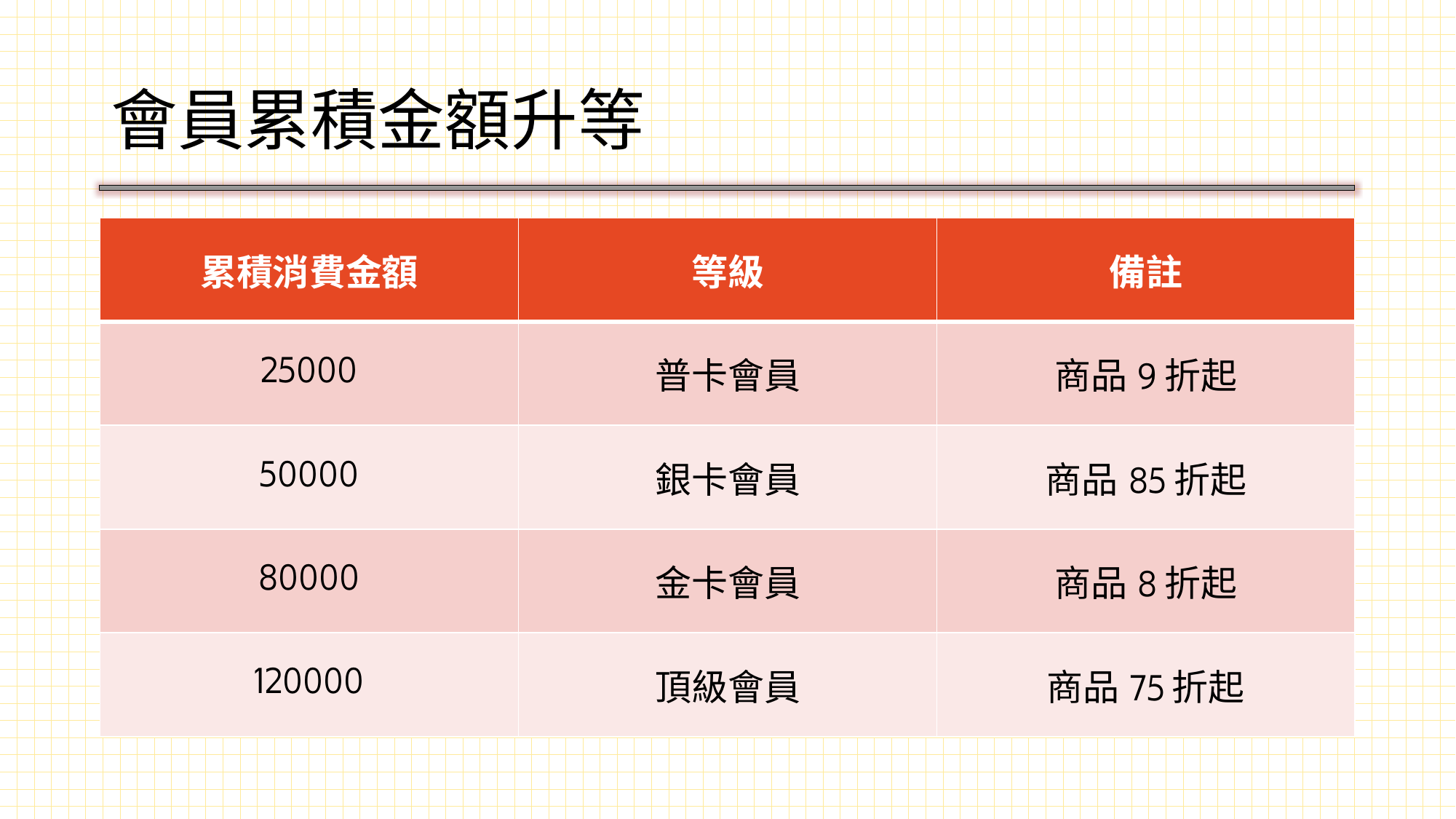

# 會員累積金額升等
| 累積消費金額 | 等級 | 備註 |
| --- | --- | --- |
| 25000 | 普卡會員 | 商品9折起 |
| 50000 | 銀卡會員 | 商品85折起 |
| 80000 | 金卡會員 | 商品8折起 |
| 120000 | 頂級會員 | 商品75折起 |